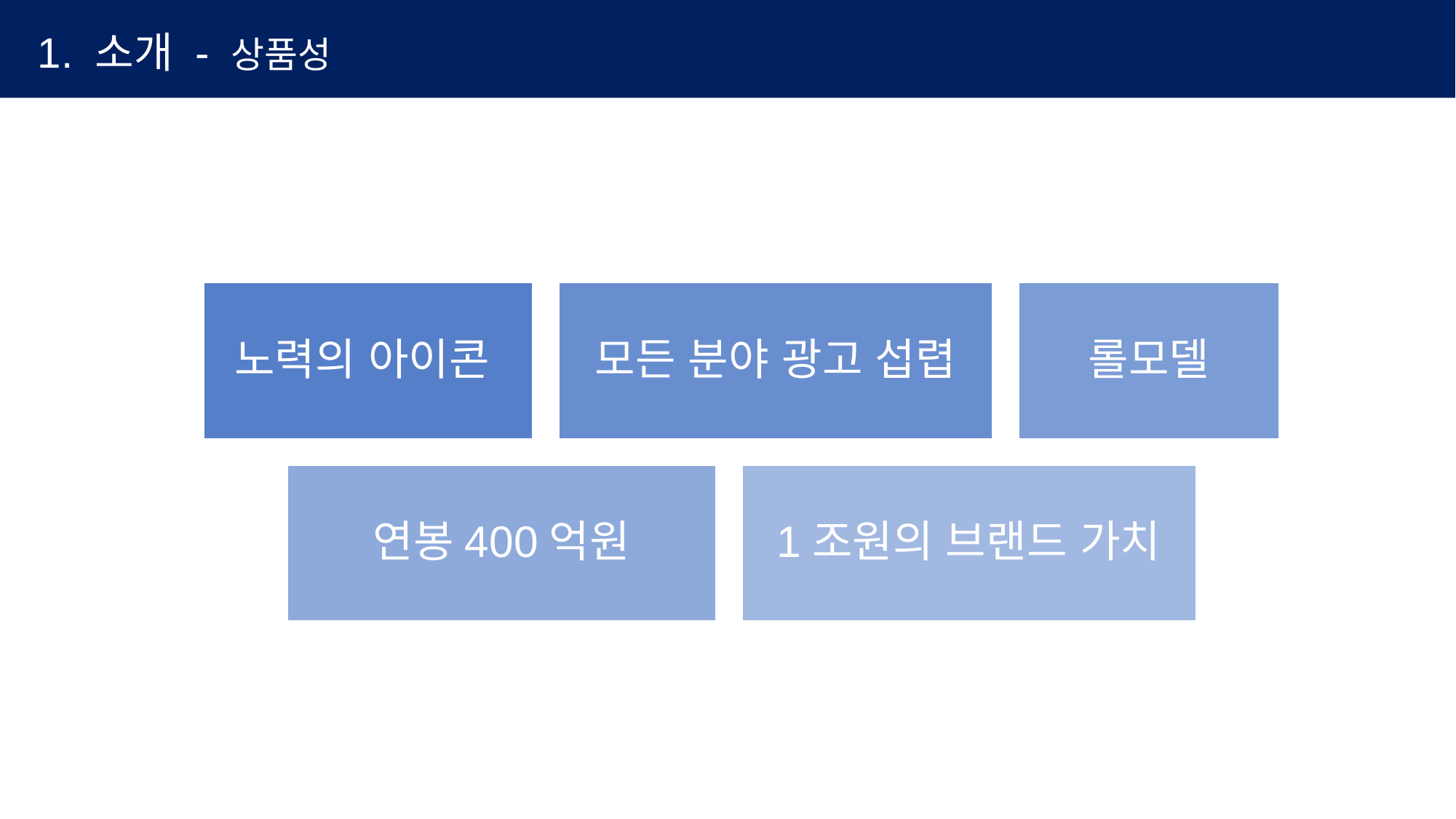

1. 소개 - 상품성
노력의 아이콘
모든 분야 광고 섭렵
롤모델
연봉400억원
1조원의 브랜드 가치